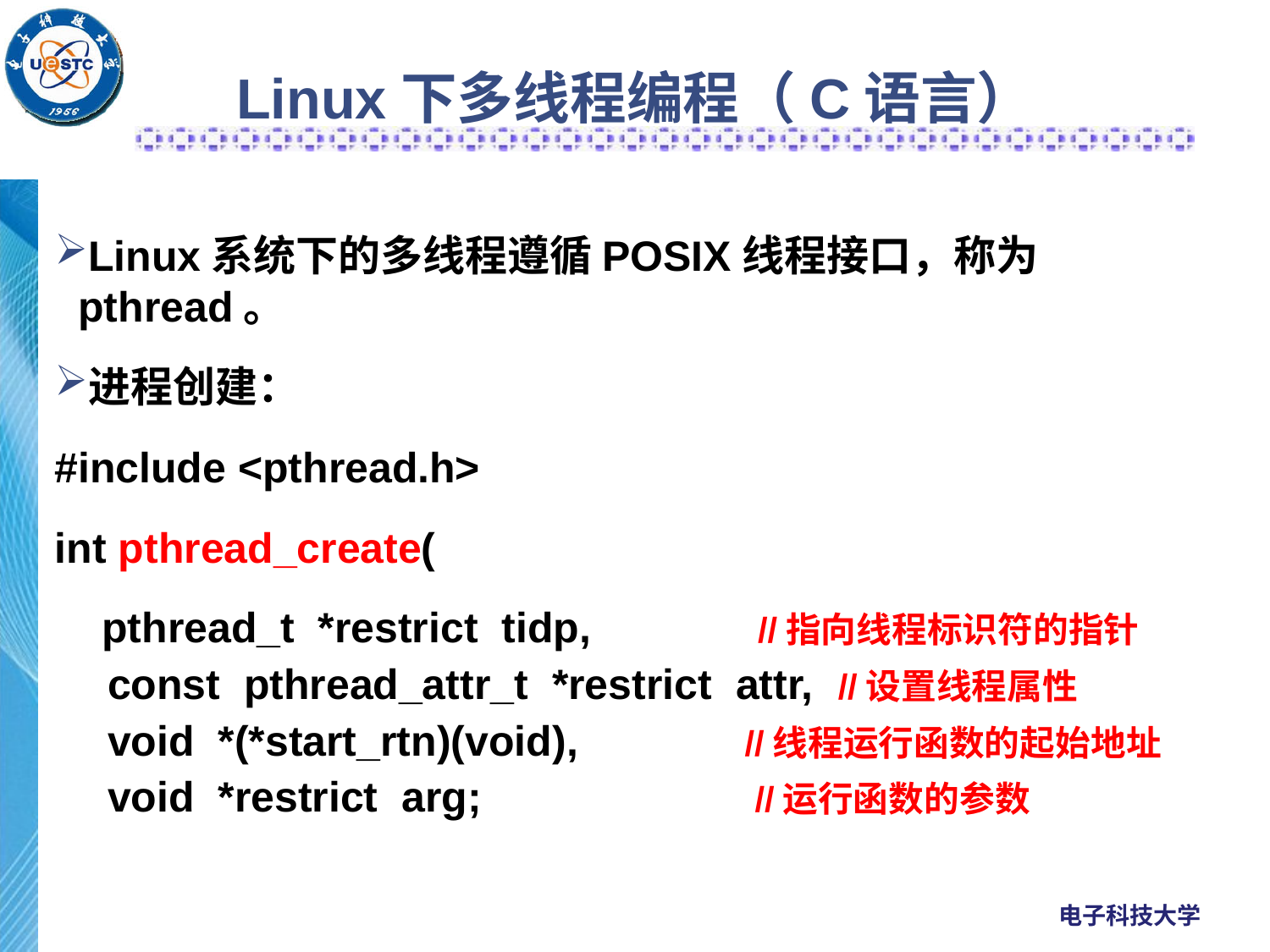

# Linux下多线程编程（C语言）
Linux系统下的多线程遵循POSIX线程接口，称为pthread。
进程创建：
#include <pthread.h>
int pthread_create(
    pthread_t  *restrict  tidp,              //指向线程标识符的指针
  const  pthread_attr_t  *restrict  attr,  //设置线程属性
  void  *(*start_rtn)(void),              //线程运行函数的起始地址
  void  *restrict  arg;                       //运行函数的参数